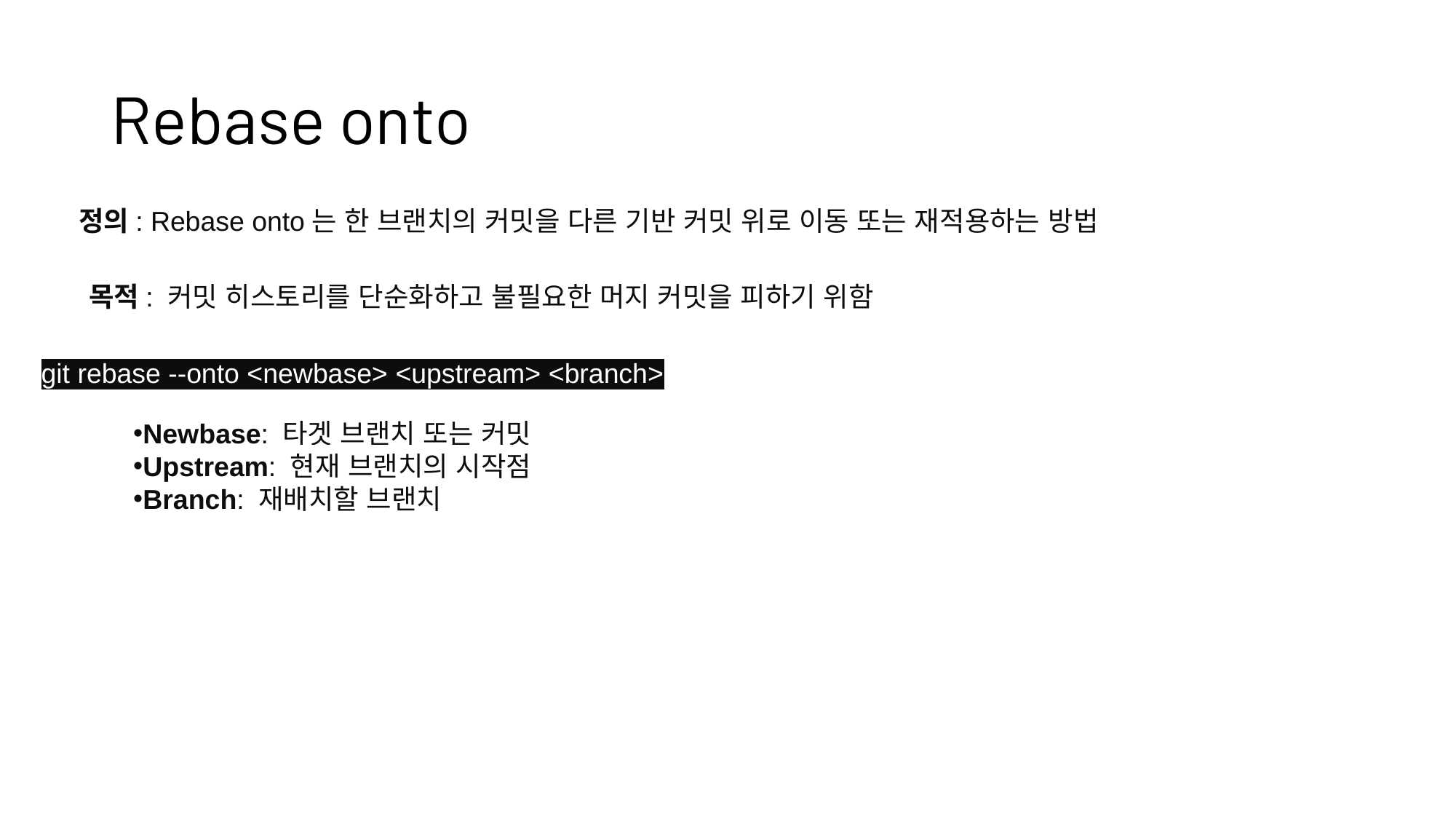

# Rebase onto
정의: Rebase onto는 한 브랜치의 커밋을 다른 기반 커밋 위로 이동 또는 재적용하는 방법
목적: 커밋 히스토리를 단순화하고 불필요한 머지 커밋을 피하기 위함
git rebase --onto <newbase> <upstream> <branch>
Newbase: 타겟 브랜치 또는 커밋
Upstream: 현재 브랜치의 시작점
Branch: 재배치할 브랜치